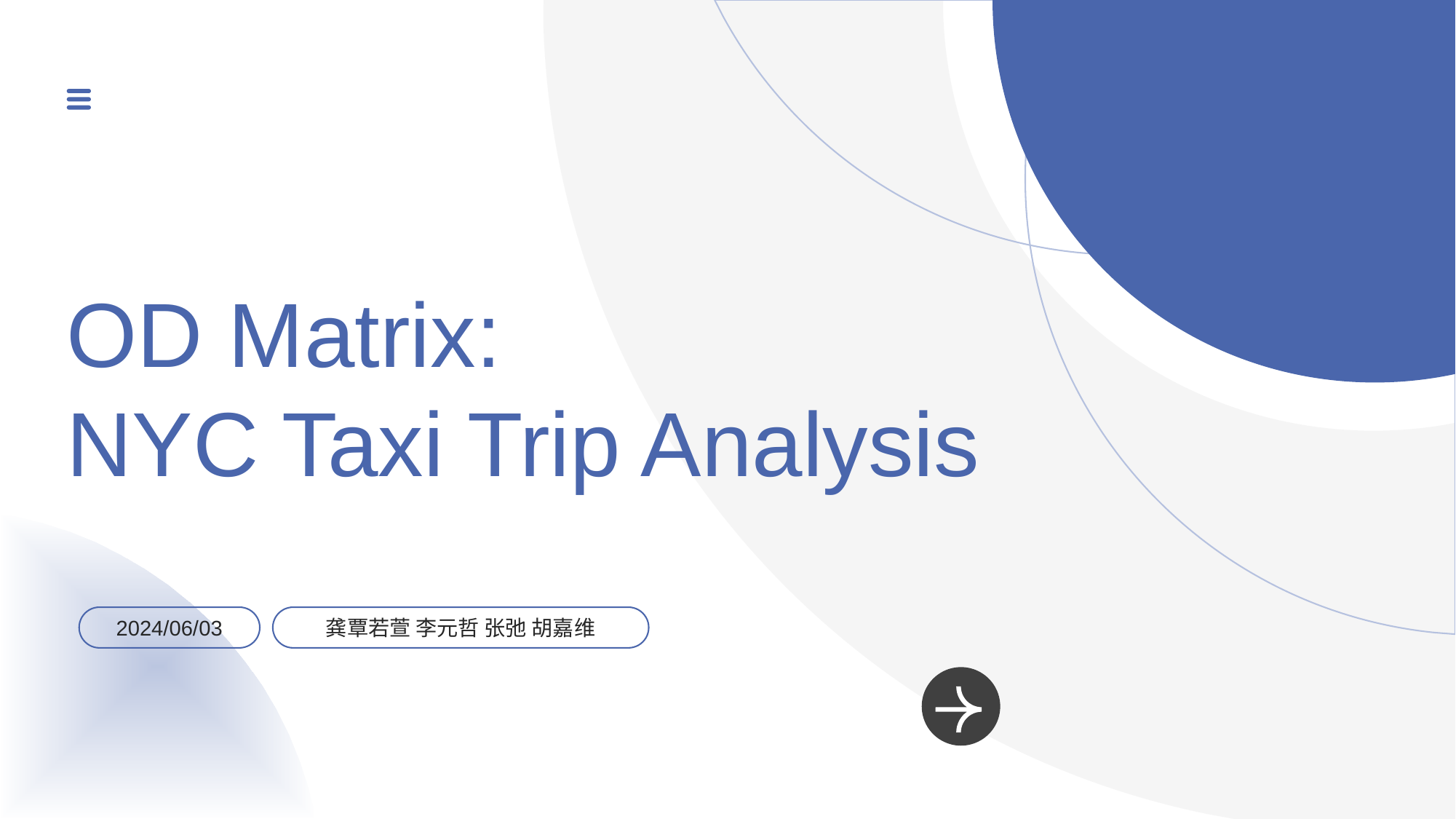

OD Matrix:
NYC Taxi Trip Analysis

龚覃若萱 李元哲 张弛 胡嘉维

2024/06/03